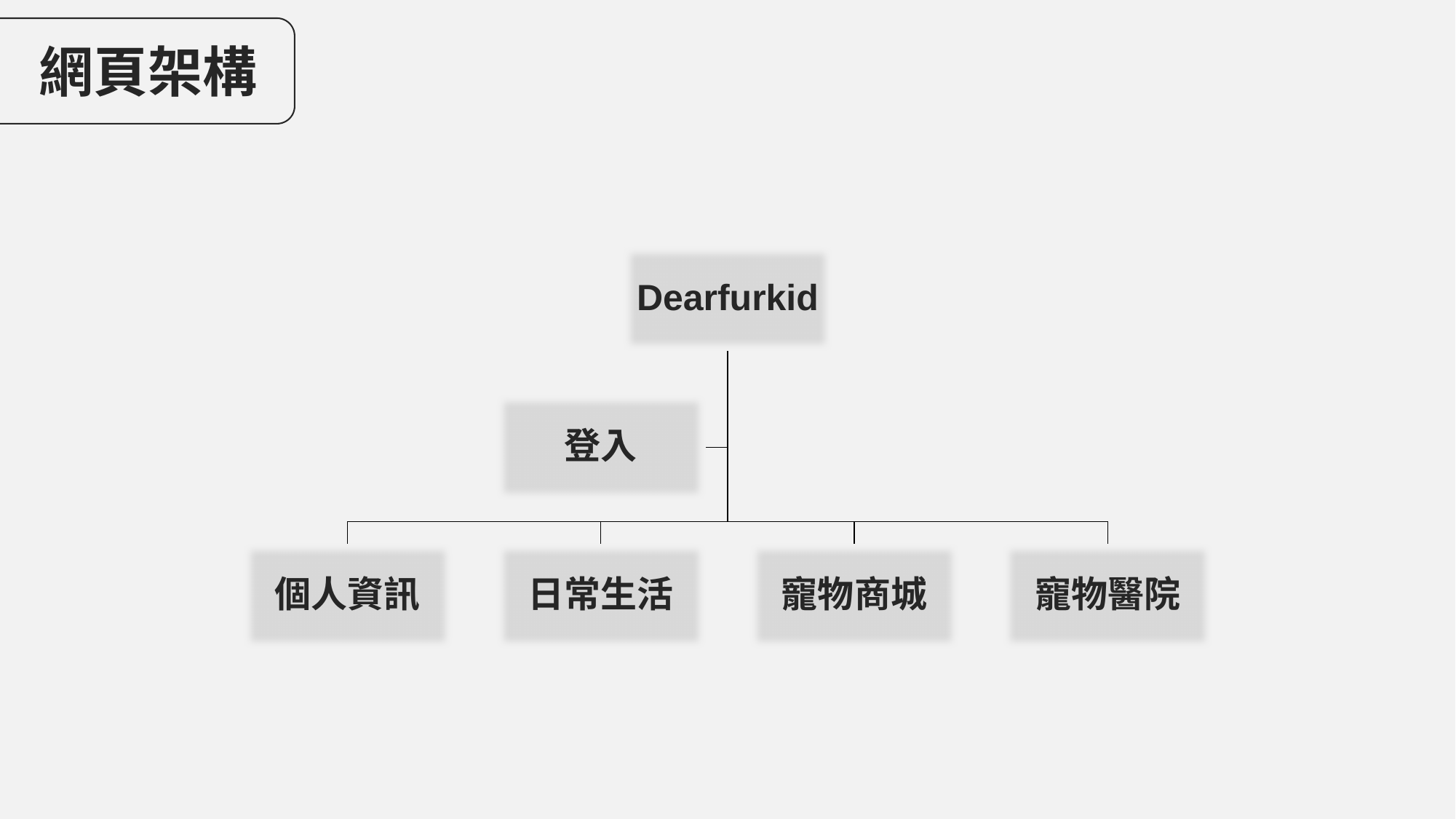

網頁架構
Dearfurkid
個人資訊
日常生活
寵物商城
寵物醫院
登入